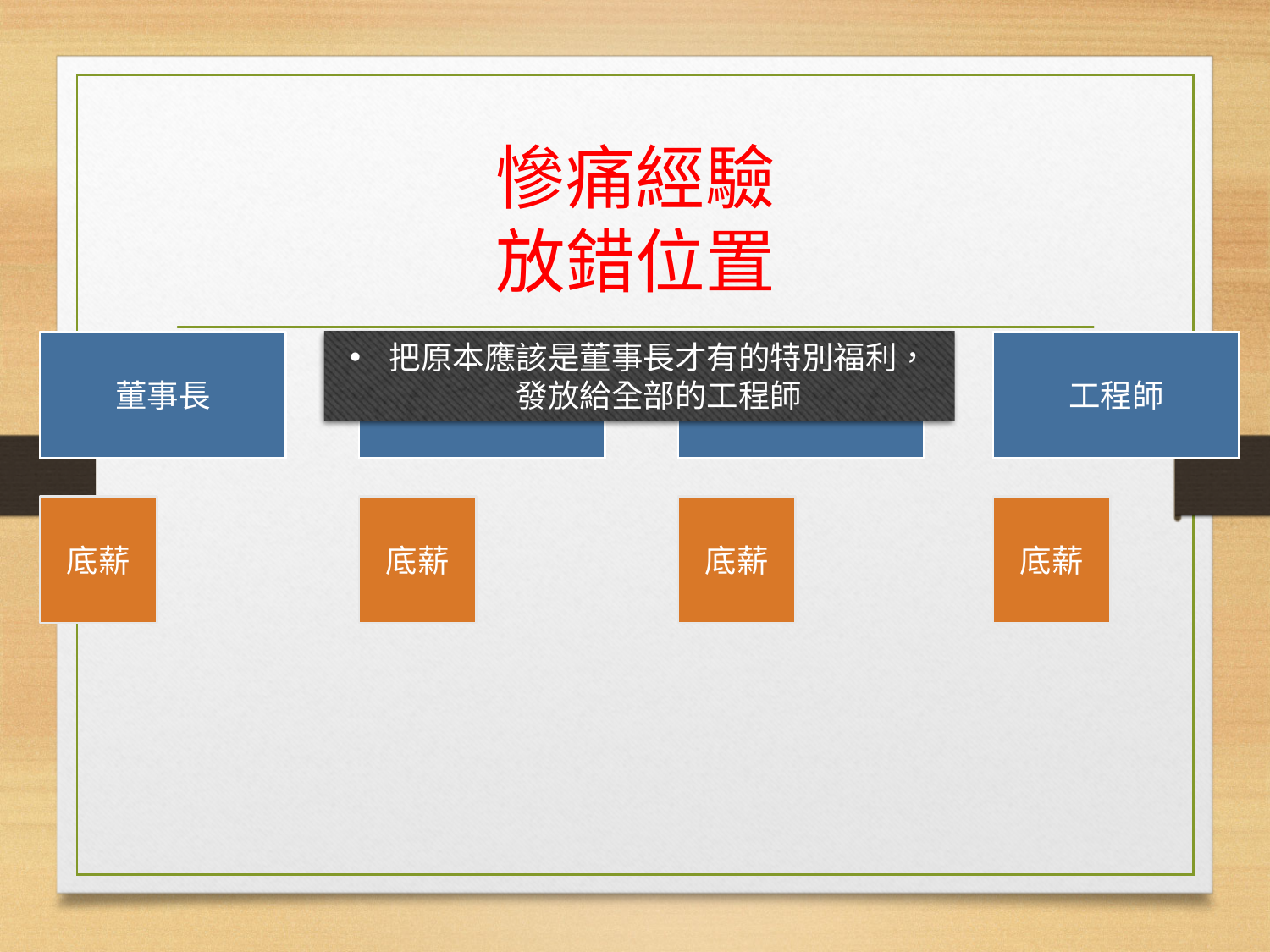

# 慘痛經驗 放錯位置
把原本應該是董事長才有的特別福利，發放給全部的工程師
經理
底薪
工程師
底薪
副總
底薪
董事長
底薪